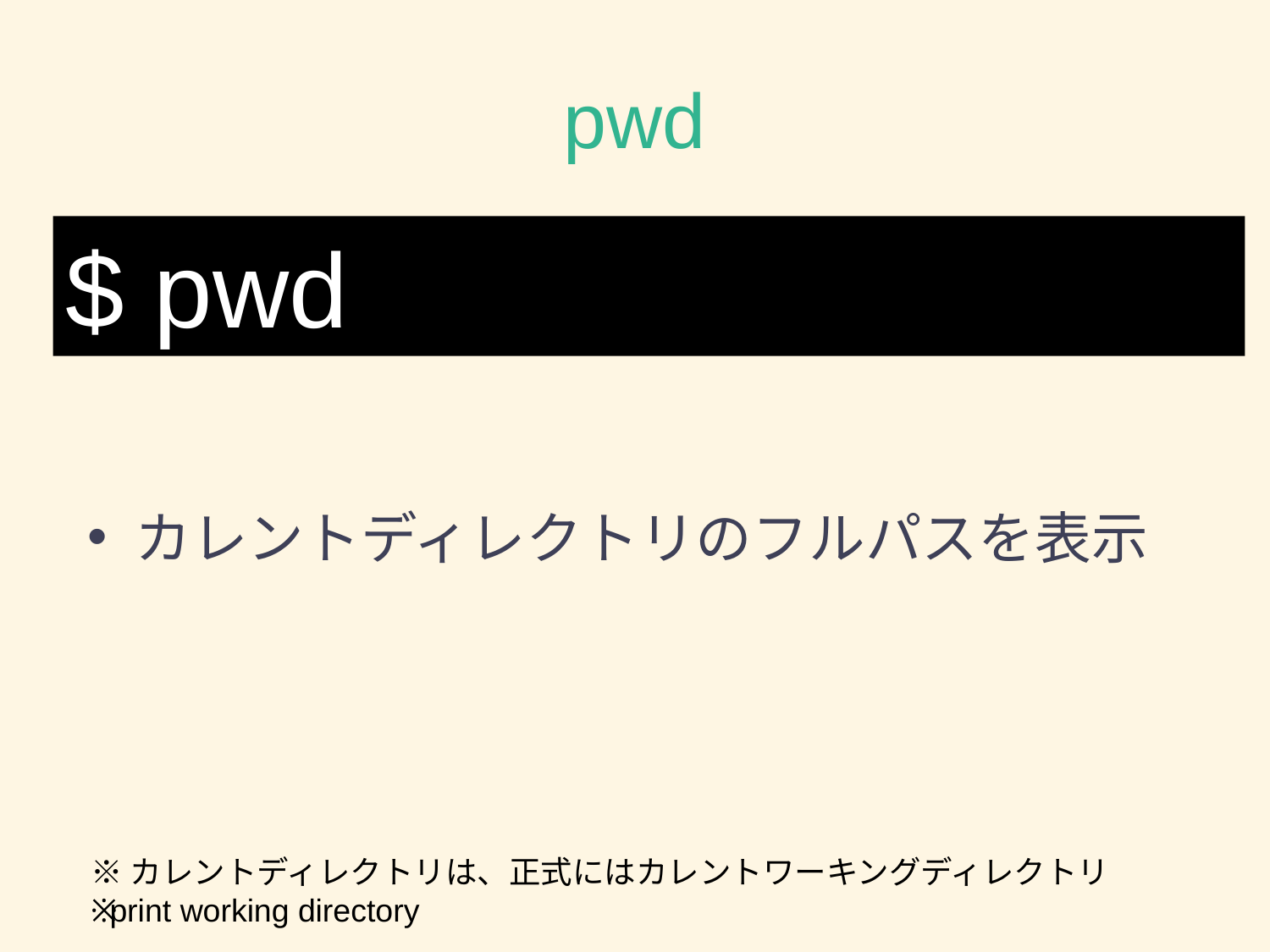

# pwd
$ pwd
カレントディレクトリのフルパスを表示
※カレントディレクトリは、正式にはカレントワーキングディレクトリ
※print working directory